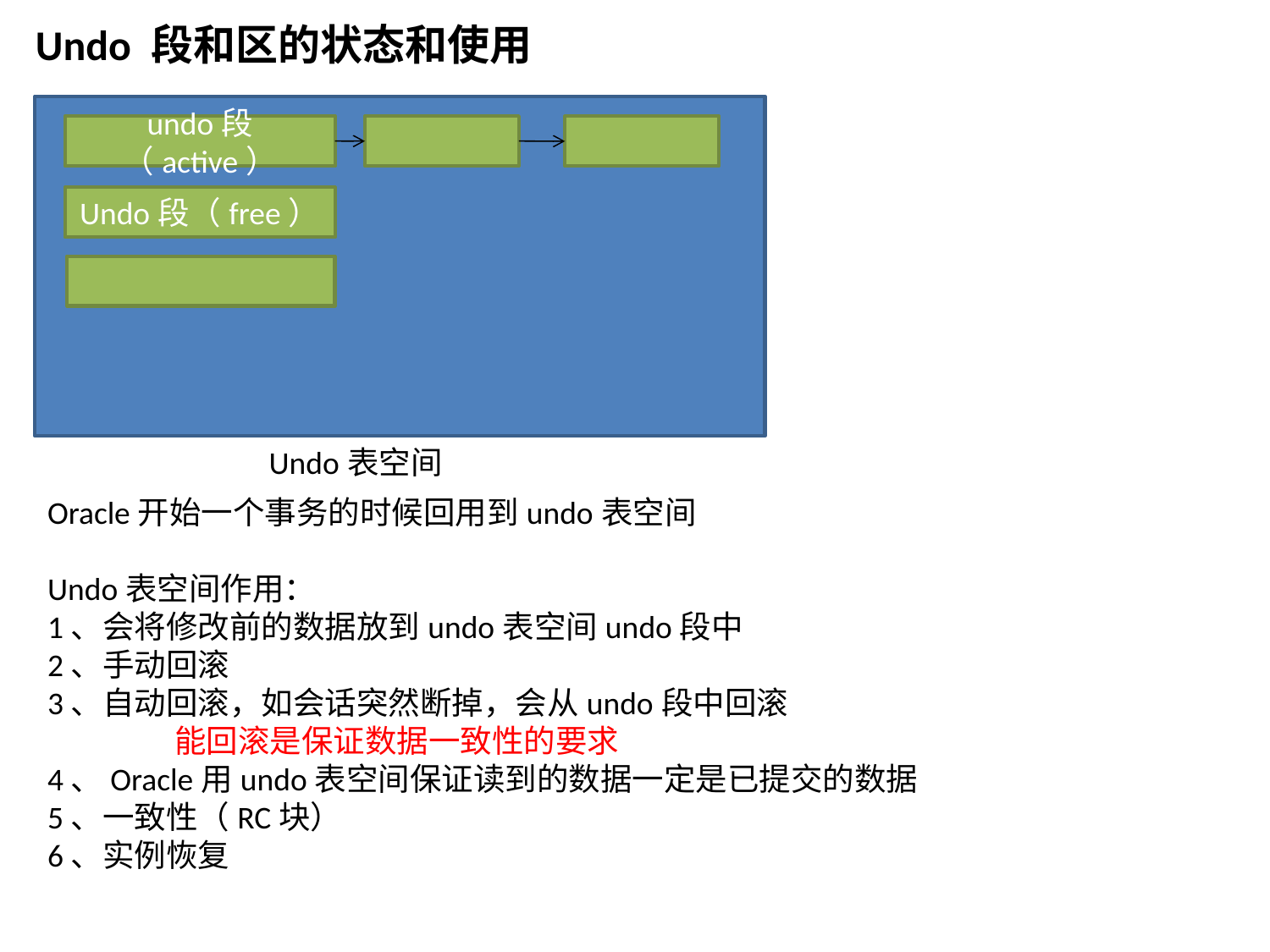

Undo 段和区的状态和使用

undo段（active）

Undo段（free）

Undo表空间
Oracle开始一个事务的时候回用到undo表空间

Undo表空间作用：
1、会将修改前的数据放到undo表空间undo段中
2、手动回滚
3、自动回滚，如会话突然断掉，会从undo段中回滚
	能回滚是保证数据一致性的要求
4、Oracle用undo表空间保证读到的数据一定是已提交的数据
5、一致性（RC块）
6、实例恢复